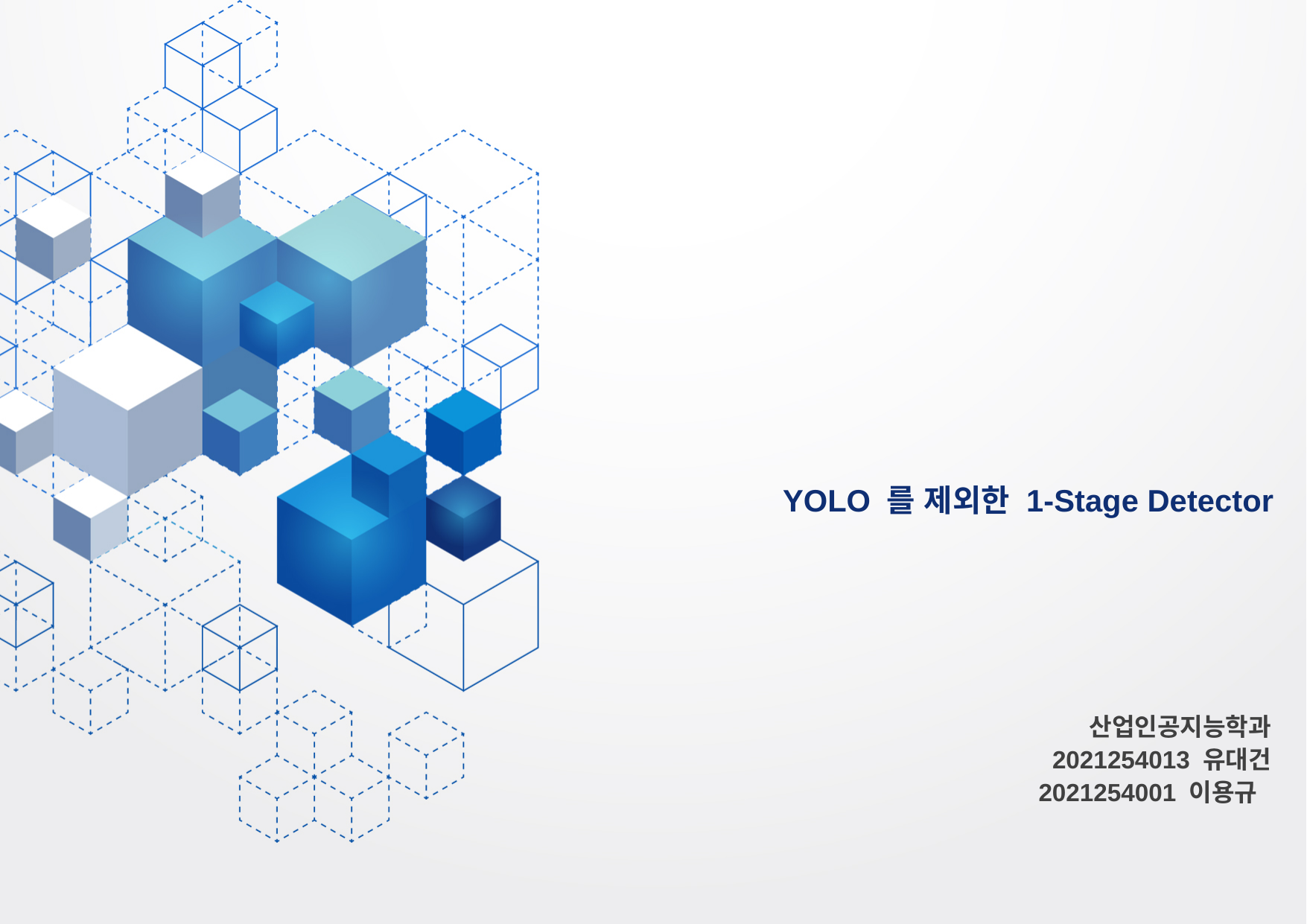

YOLO 를 제외한 1-Stage Detector

산업인공지능학과
2021254013 유대건
2021254001 이용규